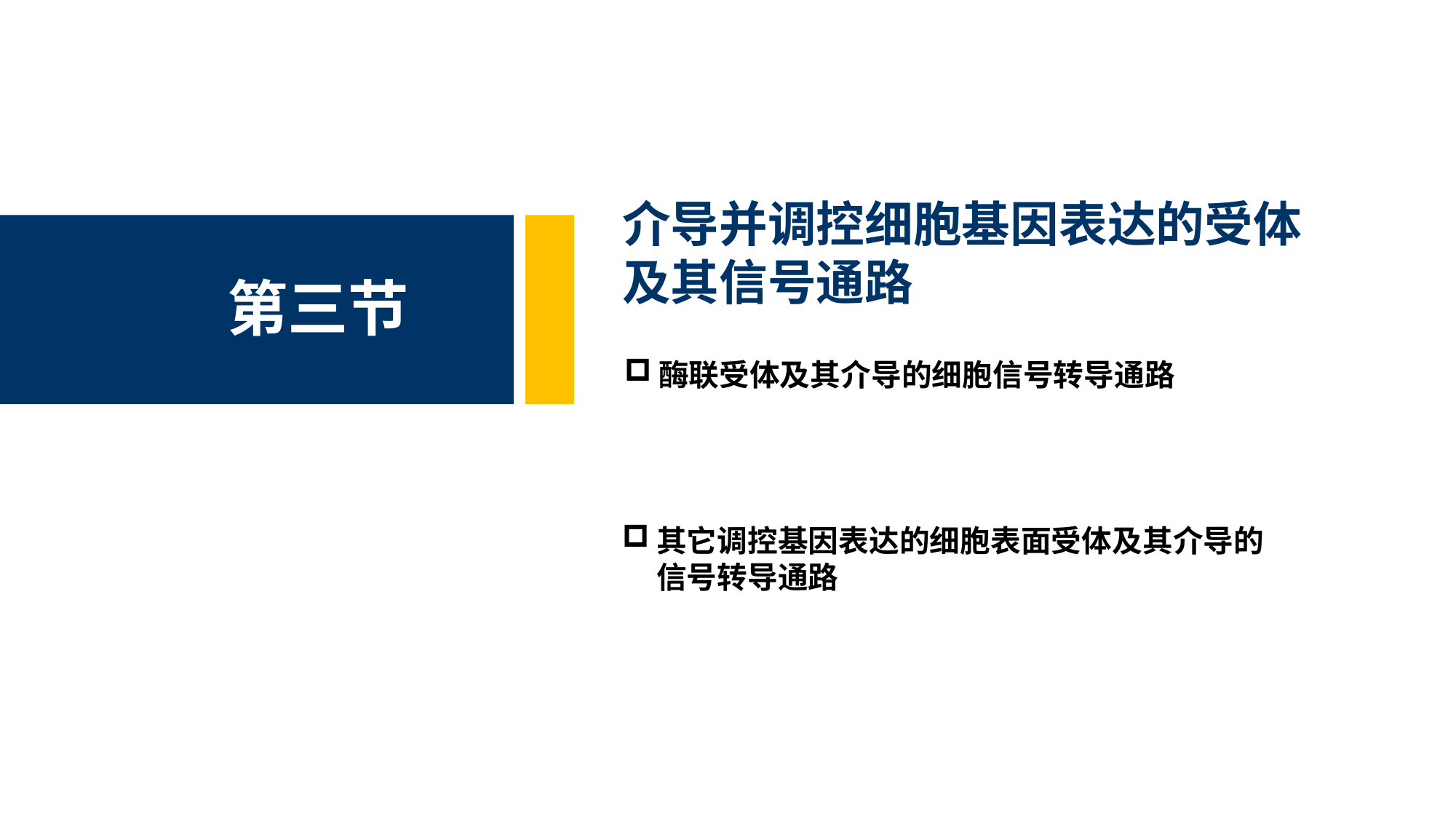

介导并调控细胞基因表达的受体及其信号通路

第三节
酶联受体及其介导的细胞信号转导通路
其它调控基因表达的细胞表面受体及其介导的信号转导通路